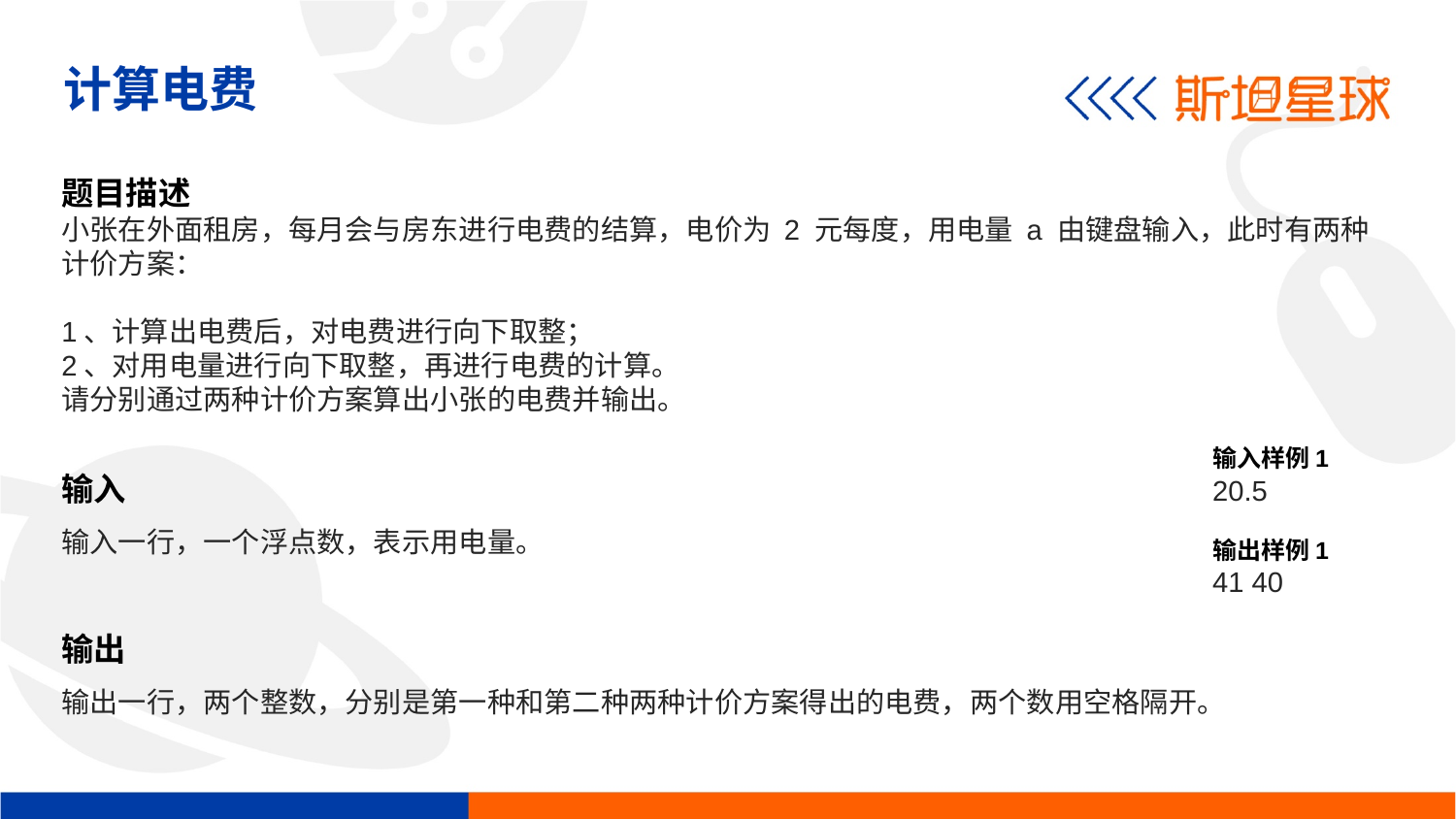

计算电费
题目描述
小张在外面租房，每月会与房东进行电费的结算，电价为 2 元每度，用电量 a 由键盘输入，此时有两种计价方案：

1、计算出电费后，对电费进行向下取整；
2、对用电量进行向下取整，再进行电费的计算。
请分别通过两种计价方案算出小张的电费并输出。

输入
输入一行，一个浮点数，表示用电量。

输出
输出一行，两个整数，分别是第一种和第二种两种计价方案得出的电费，两个数用空格隔开。
输入样例1
20.5

输出样例1
41 40